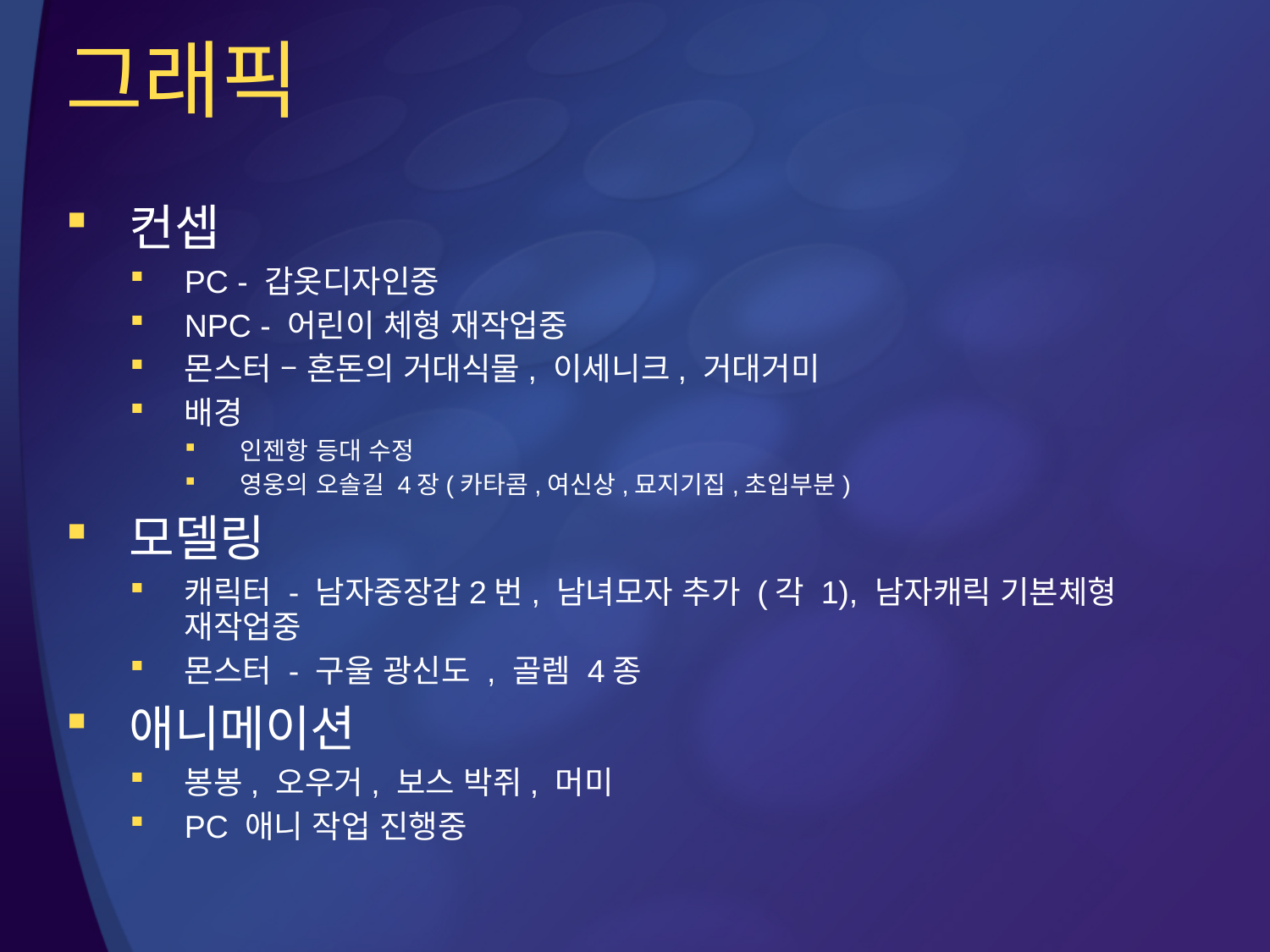

# 그래픽
컨셉
PC - 갑옷디자인중
NPC - 어린이 체형 재작업중
몬스터 – 혼돈의 거대식물, 이세니크, 거대거미
배경
인젠항 등대 수정
영웅의 오솔길 4장(카타콤,여신상,묘지기집,초입부분)
모델링
캐릭터 - 남자중장갑2번, 남녀모자 추가 (각 1), 남자캐릭 기본체형 재작업중
몬스터 - 구울 광신도 , 골렘 4종
애니메이션
봉봉, 오우거, 보스 박쥐, 머미
PC 애니 작업 진행중